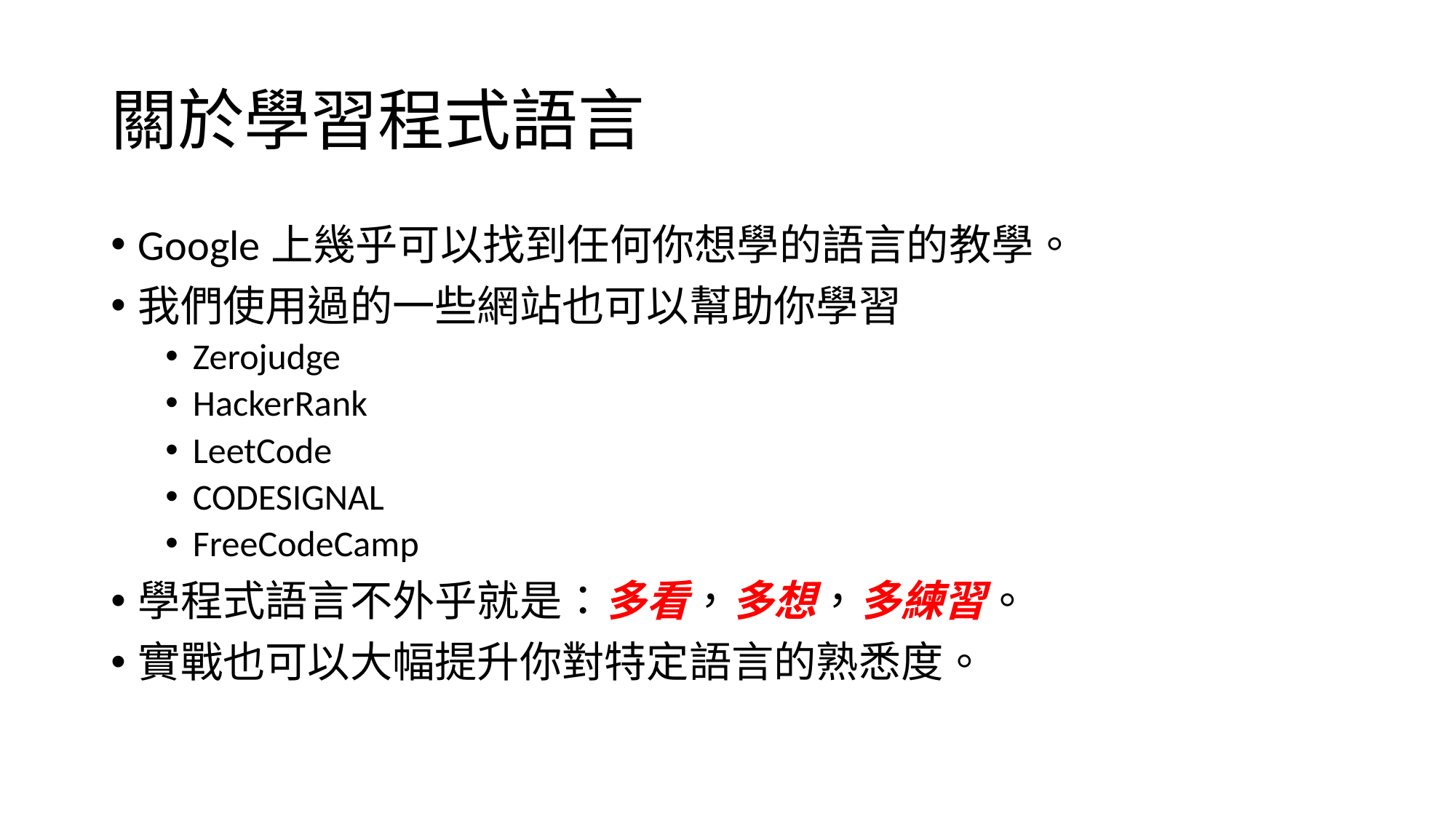

# 關於學習程式語言
Google上幾乎可以找到任何你想學的語言的教學。
我們使用過的一些網站也可以幫助你學習
Zerojudge
HackerRank
LeetCode
CODESIGNAL
FreeCodeCamp
學程式語言不外乎就是：多看，多想，多練習。
實戰也可以大幅提升你對特定語言的熟悉度。